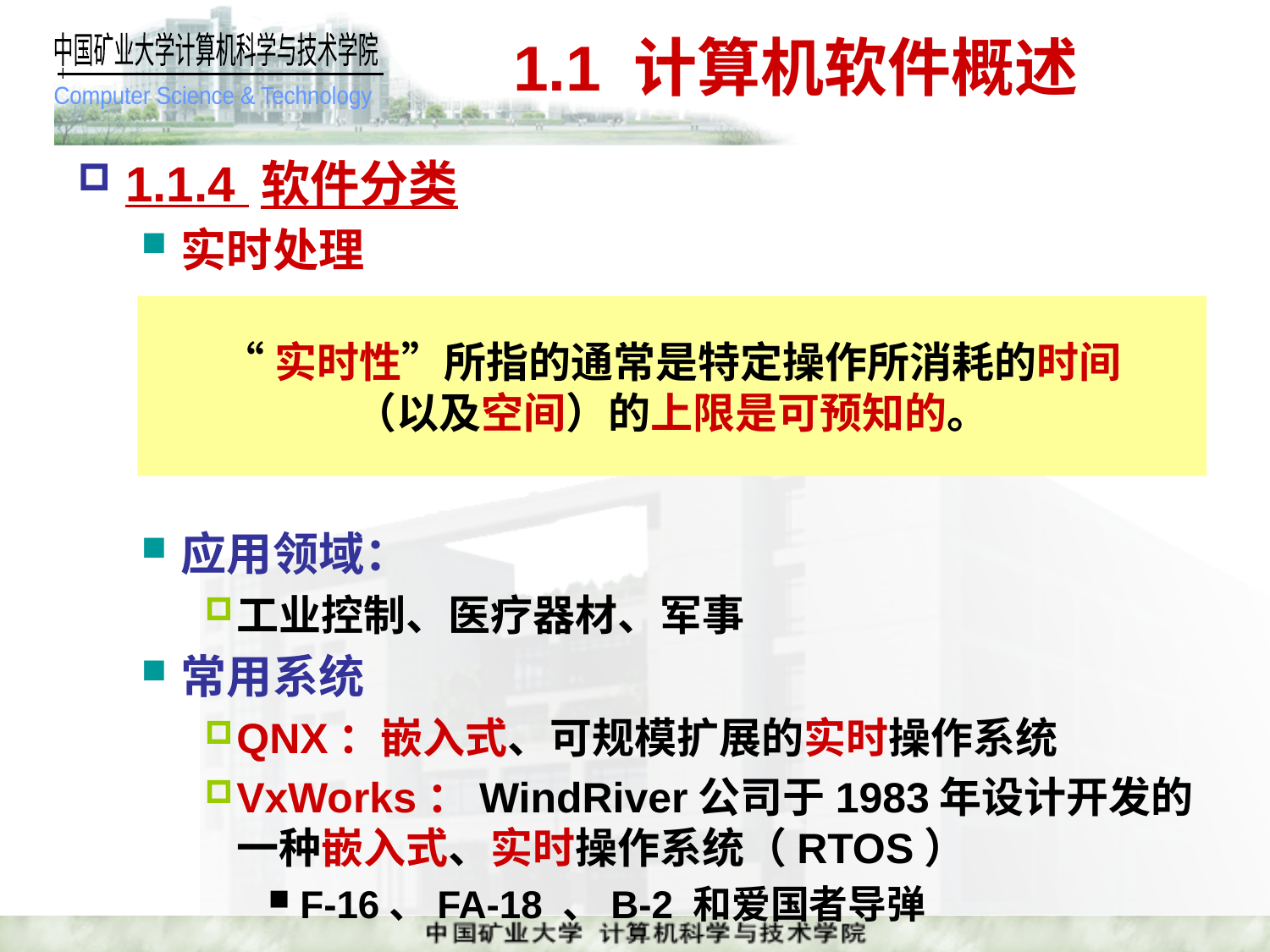

# 1.1 计算机软件概述
1.1.4 软件分类
实时处理

应用领域：
工业控制、医疗器材、军事
常用系统
QNX：嵌入式、可规模扩展的实时操作系统
VxWorks：WindRiver公司于1983年设计开发的一种嵌入式、实时操作系统（RTOS）
F-16、FA-18 、B-2 和爱国者导弹
“实时性”所指的通常是特定操作所消耗的时间
（以及空间）的上限是可预知的。
44